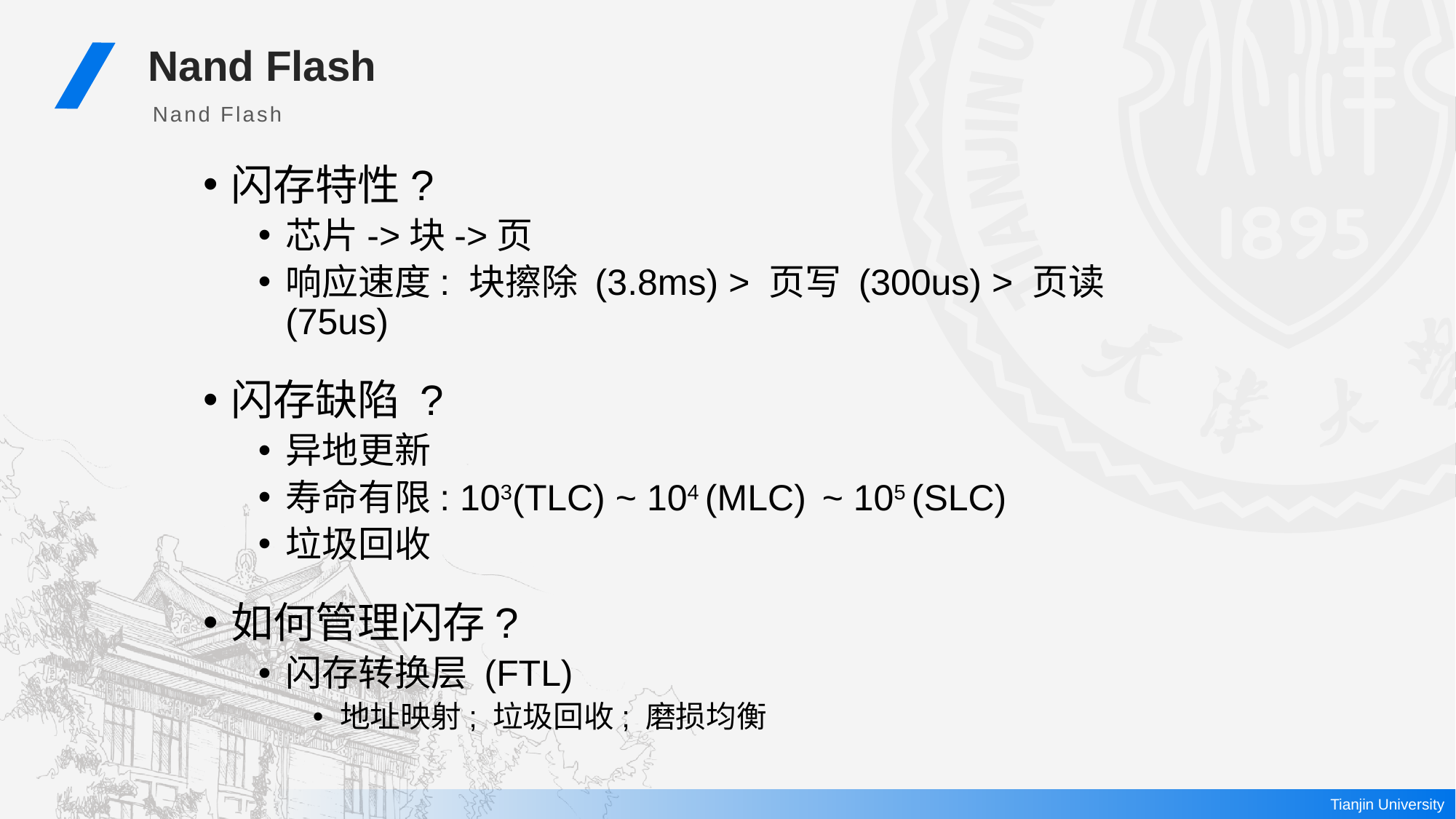

Nand Flash
Nand Flash
闪存特性?
芯片->块->页
响应速度: 块擦除 (3.8ms) > 页写 (300us) > 页读 (75us)
闪存缺陷 ?
异地更新
寿命有限: 103(TLC) ~ 104 (MLC)  ~ 105 (SLC)
垃圾回收
如何管理闪存?
闪存转换层 (FTL)
地址映射; 垃圾回收; 磨损均衡